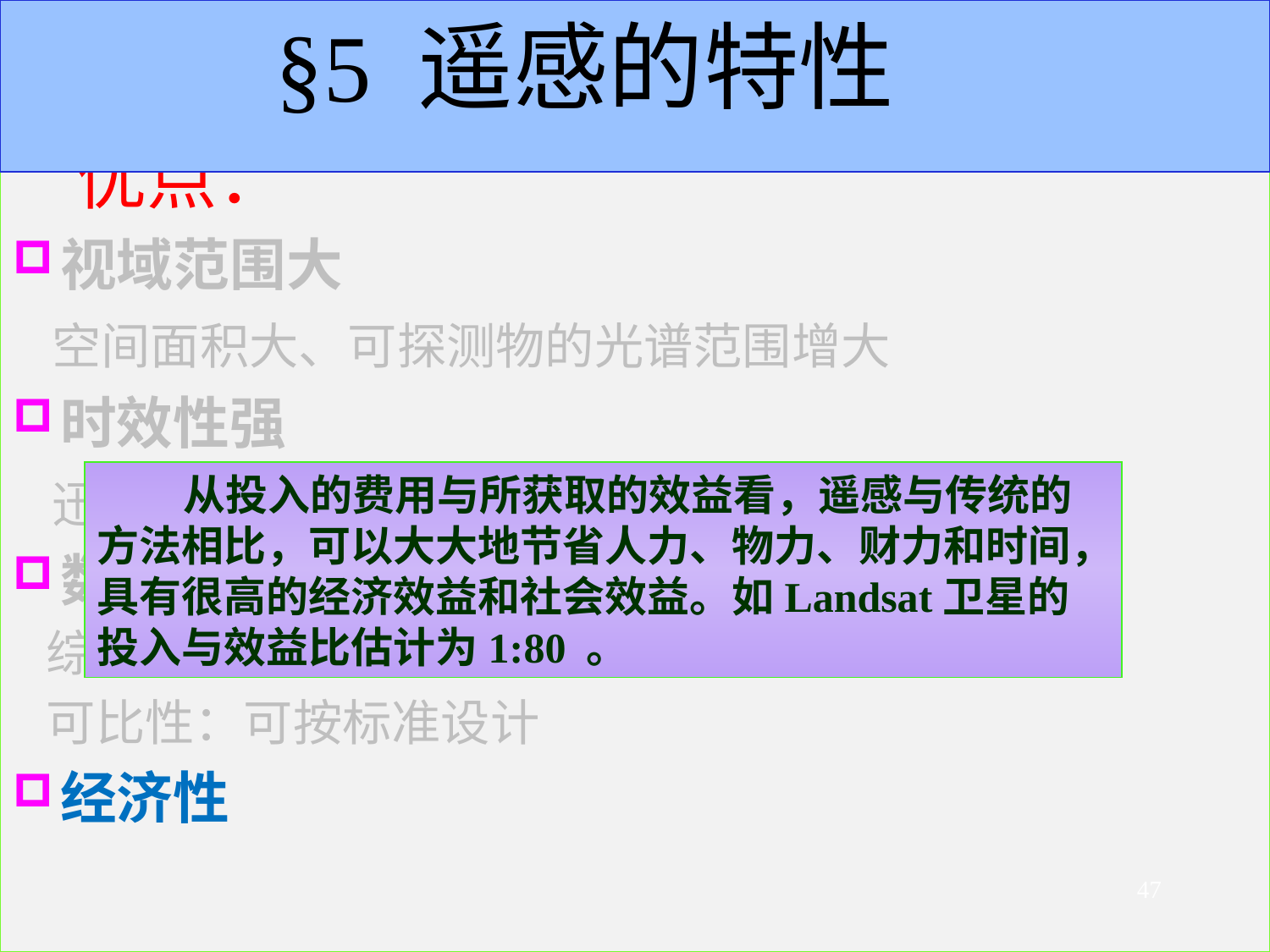

# §5 遥感的特性
优点：
视域范围大
  空间面积大、可探测物的光谱范围增大
时效性强
  迅速获取数据
数据的综合性和可比性
  综合性：综合反映地表特性
  可比性：可按标准设计
经济性

        从投入的费用与所获取的效益看，遥感与传统的方法相比，可以大大地节省人力、物力、财力和时间，具有很高的经济效益和社会效益。如Landsat卫星的投入与效益比估计为1:80 。

47